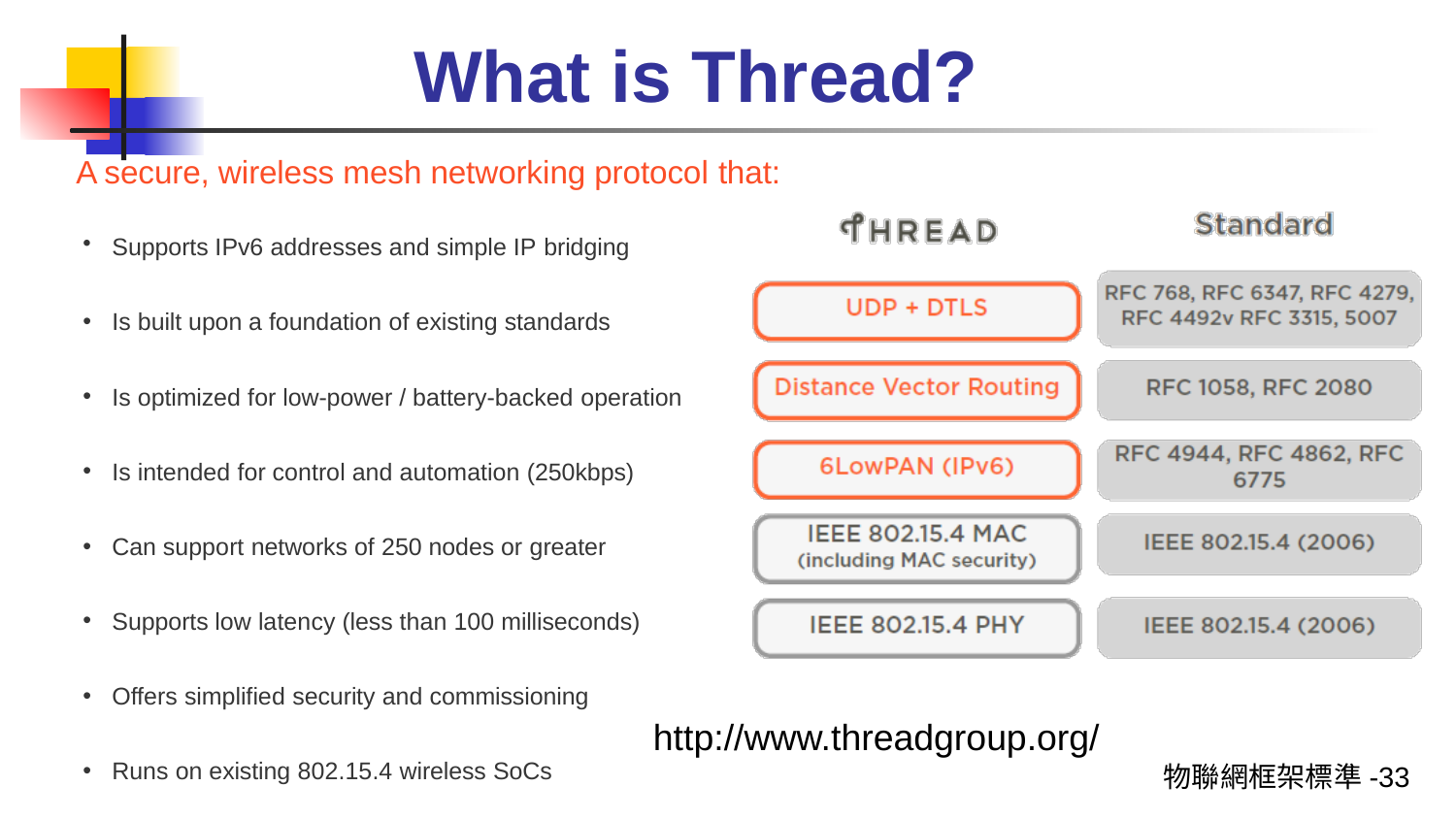

# What is Thread?
A secure, wireless mesh networking protocol that:

Supports IPv6 addresses and simple IP bridging

Is built upon a foundation of existing standards

Is optimized for low-power / battery-backed operation

Is intended for control and automation (250kbps)

Can support networks of 250 nodes or greater

Supports low latency (less than 100 milliseconds)

Offers simplified security and commissioning

Runs on existing 802.15.4 wireless SoCs

http://www.threadgroup.org/
物聯網框架標準-33